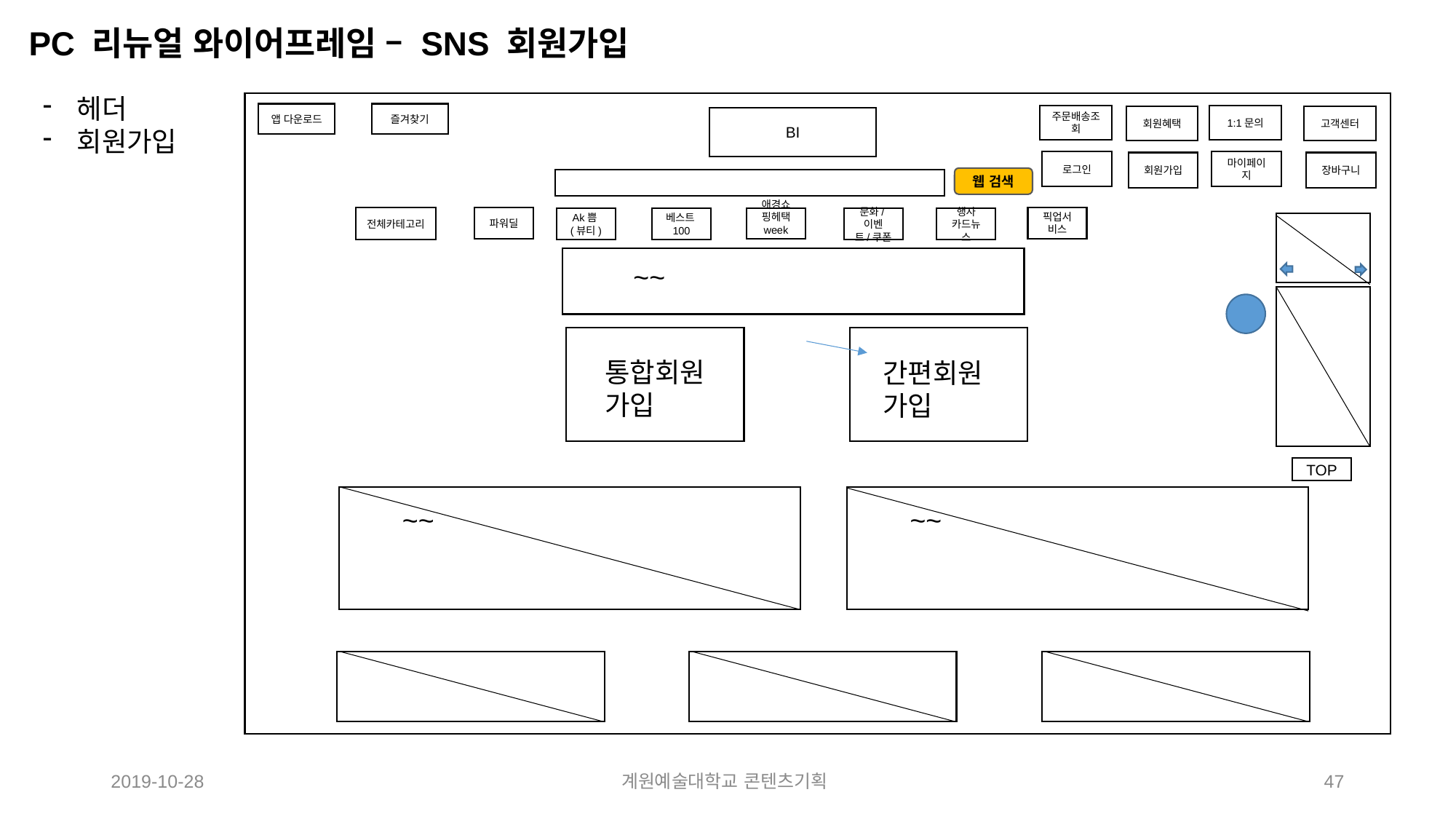

PC 리뉴얼 와이어프레임 – SNS 회원가입
헤더
회원가입

앱 다운로드
즐겨찾기
주문배송조회
1:1문의
회원혜택
고객센터
BI
로그인
마이페이지
회원가입
장바구니
웹 검색

파워딜
픽업서비스
전체카테고리
Ak쁨(뷰티)
베스트100
애경쇼핑헤택 week

문화/이벤트/쿠폰
행사
카드뉴스

~~

통합회원
가입
간편회원
가입
TOP

~~
~~

2019-10-28
계원예술대학교 콘텐츠기획
47